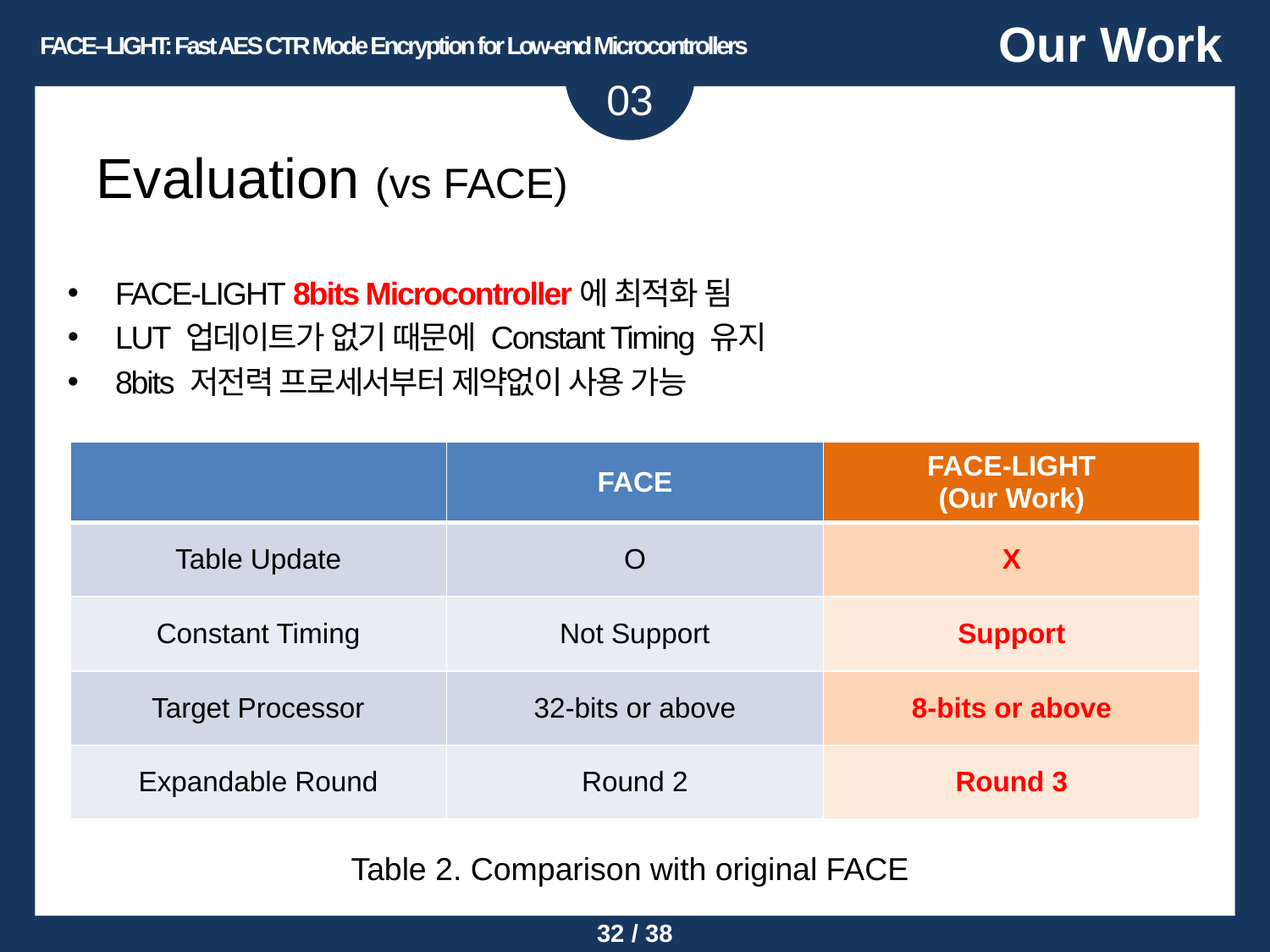

Our Work

FACE–LIGHT: Fast AES CTR Mode Encryption for Low-end Microcontrollers
03
# Evaluation (vs FACE)
FACE-LIGHT 8bits Microcontroller에 최적화 됨
LUT 업데이트가 없기 때문에 Constant Timing 유지
8bits 저전력 프로세서부터 제약없이 사용 가능
|  | FACE | FACE-LIGHT (Our Work) |
| --- | --- | --- |
| Table Update | O | X |
| Constant Timing | Not Support | Support |
| Target Processor | 32-bits or above | 8-bits or above |
| Expandable Round | Round 2 | Round 3 |
Table 2. Comparison with original FACE